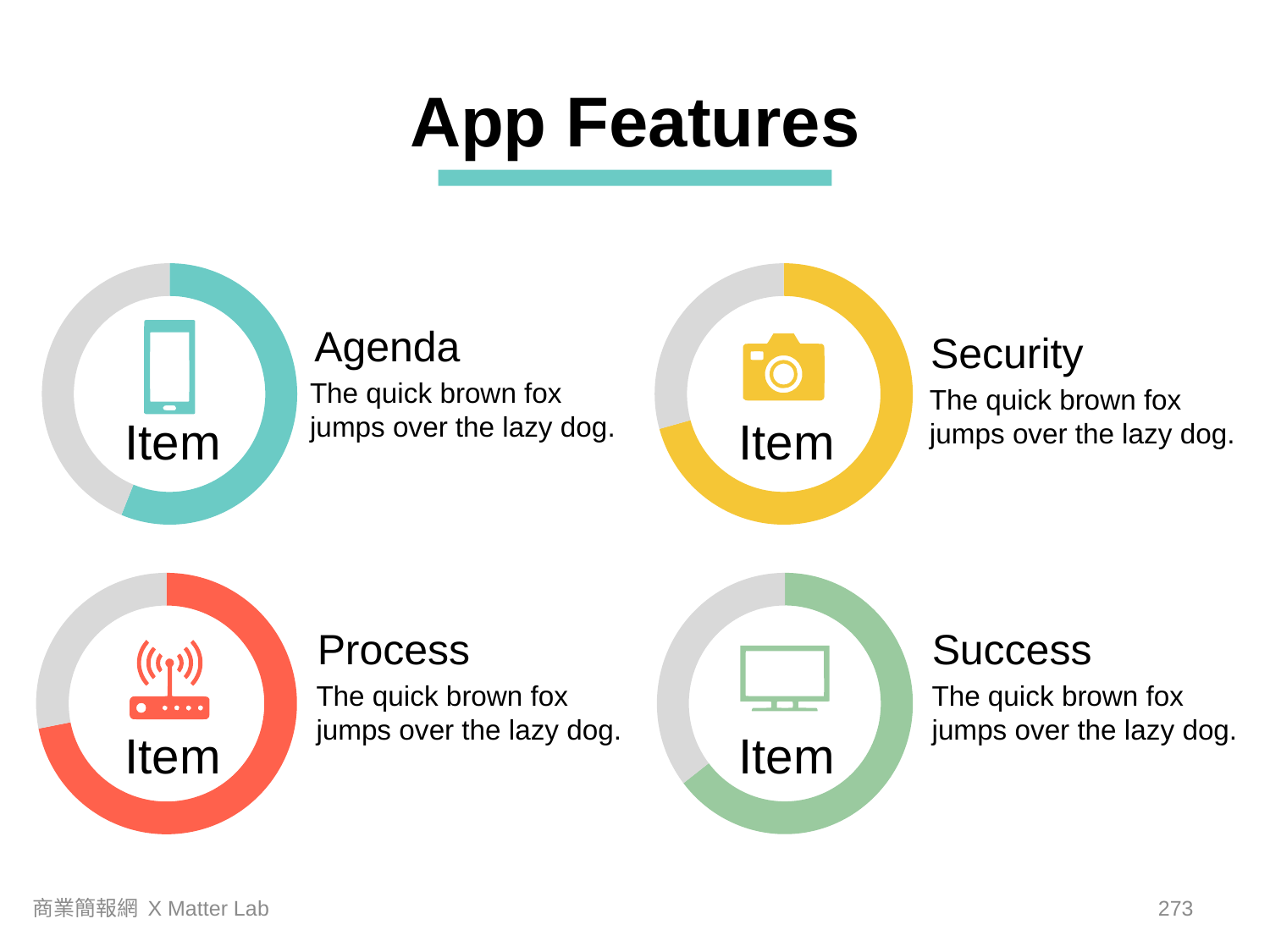

App Features

Agenda

Security

The quick brown fox jumps over the lazy dog.
The quick brown fox jumps over the lazy dog.
Item
Item

Process
Success

The quick brown fox jumps over the lazy dog.
The quick brown fox jumps over the lazy dog.
Item
Item
商業簡報網 X Matter Lab
273